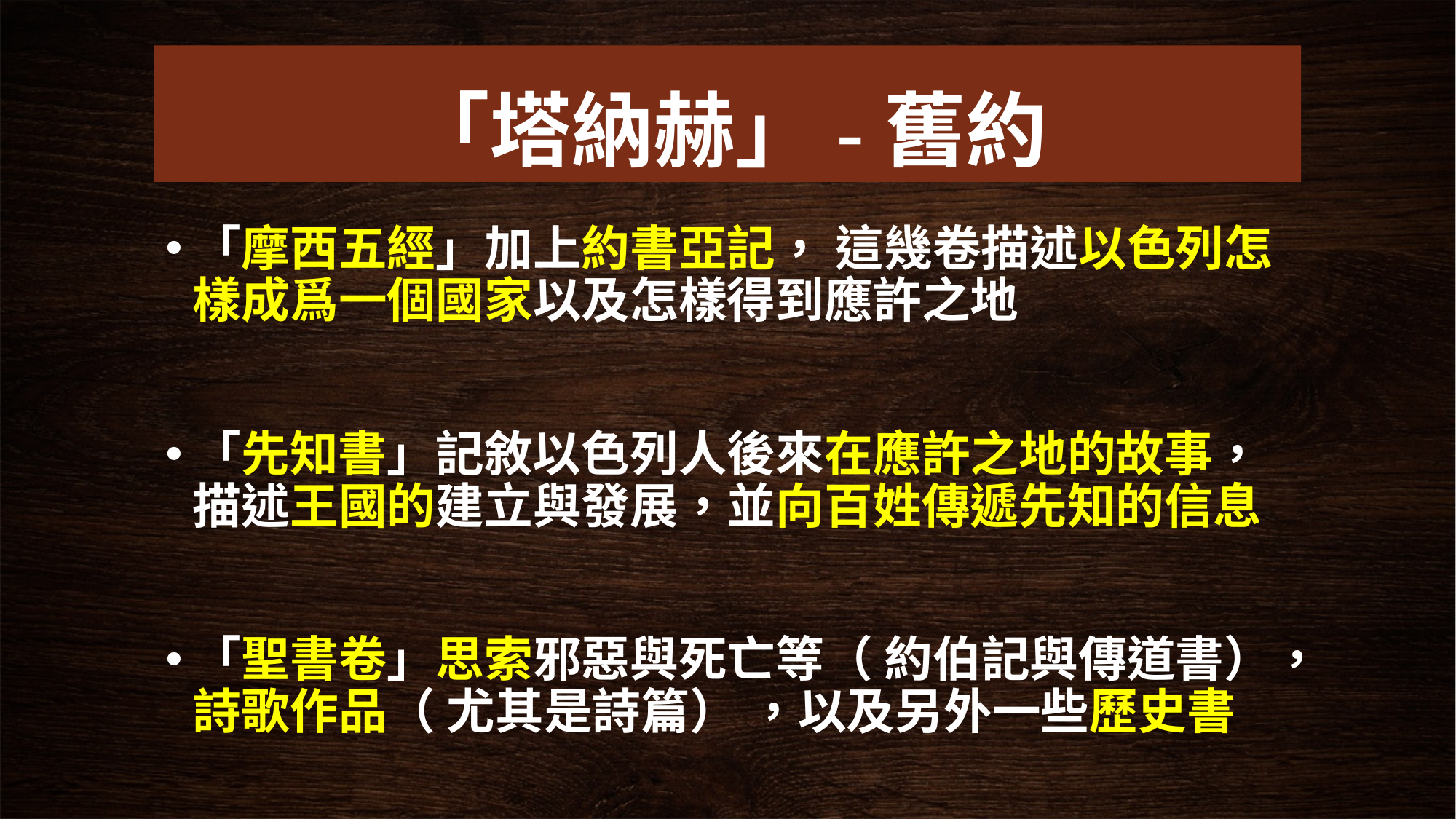

# 「塔納赫」-舊約
「摩西五經」加上約書亞記， 這幾卷描述以色列怎樣成爲一個國家以及怎樣得到應許之地

「先知書」記敘以色列人後來在應許之地的故事，描述王國的建立與發展，並向百姓傳遞先知的信息

「聖書卷」思索邪惡與死亡等（ 約伯記與傳道書），詩歌作品（ 尤其是詩篇） ，以及另外一些歷史書